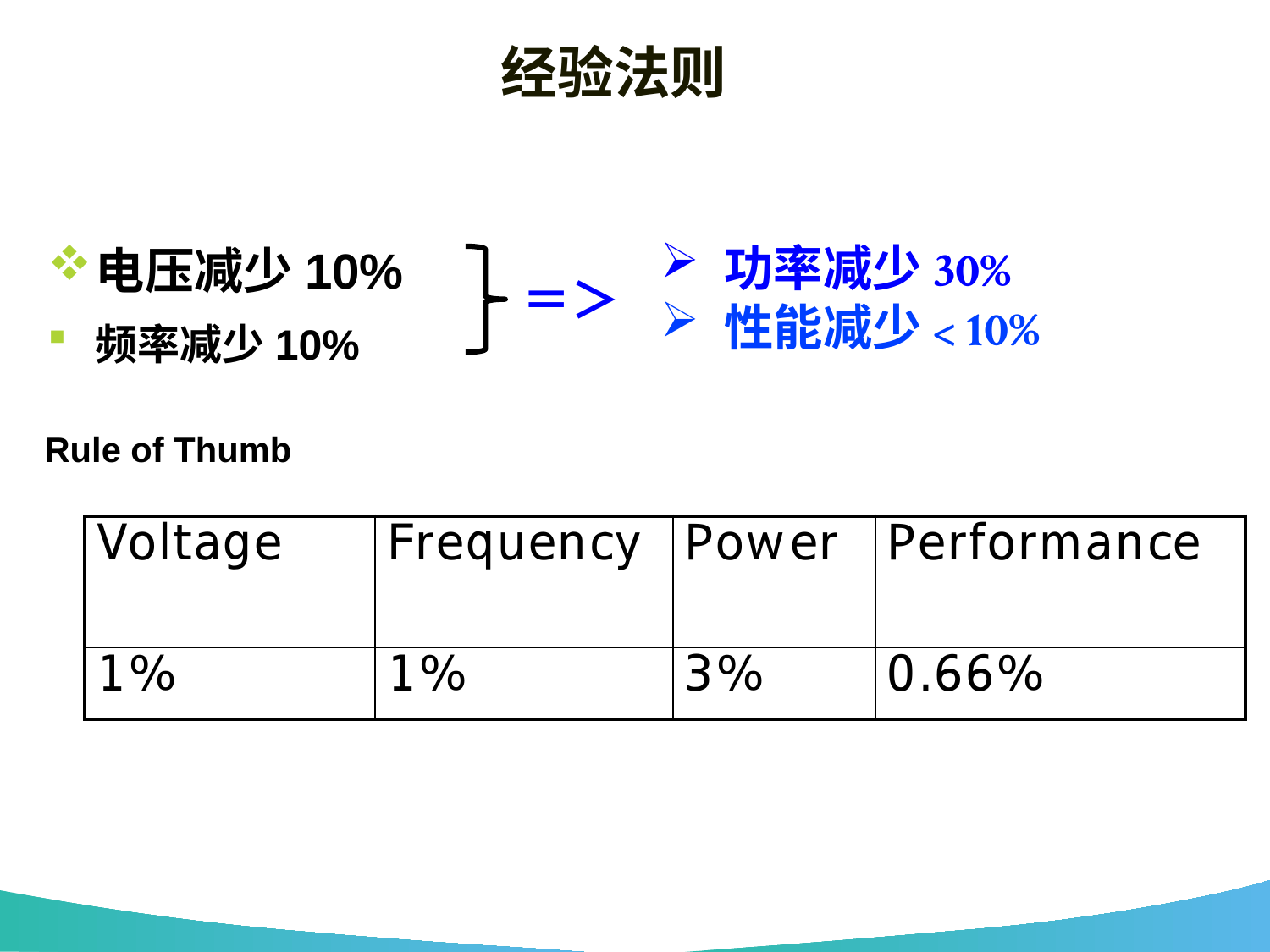

# 经验法则
电压减少10%
频率减少10%

功率减少30%
性能减少< 10%

＝＞
Rule of Thumb
| Voltage | Frequency | Power | Performance |
| --- | --- | --- | --- |
| 1% | 1% | 3% | 0.66% |